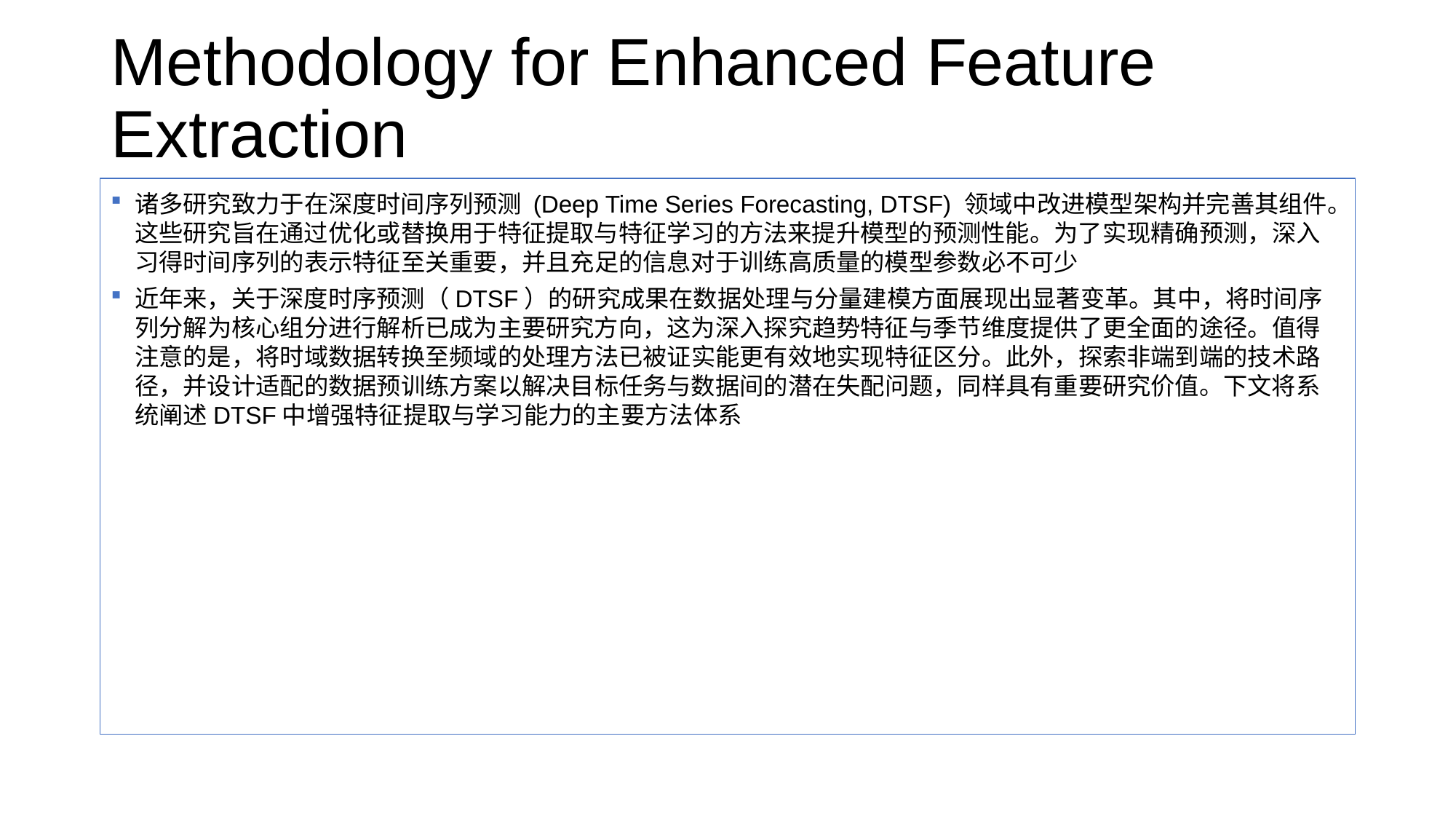

# Methodology for Enhanced Feature Extraction
诸多研究致力于在深度时间序列预测 (Deep Time Series Forecasting, DTSF) 领域中改进模型架构并完善其组件。这些研究旨在通过优化或替换用于特征提取与特征学习的方法来提升模型的预测性能。为了实现精确预测，深入习得时间序列的表示特征至关重要，并且充足的信息对于训练高质量的模型参数必不可少
近年来，关于深度时序预测（DTSF）的研究成果在数据处理与分量建模方面展现出显著变革。其中，将时间序列分解为核心组分进行解析已成为主要研究方向，这为深入探究趋势特征与季节维度提供了更全面的途径。值得注意的是，将时域数据转换至频域的处理方法已被证实能更有效地实现特征区分。此外，探索非端到端的技术路径，并设计适配的数据预训练方案以解决目标任务与数据间的潜在失配问题，同样具有重要研究价值。下文将系统阐述DTSF中增强特征提取与学习能力的主要方法体系